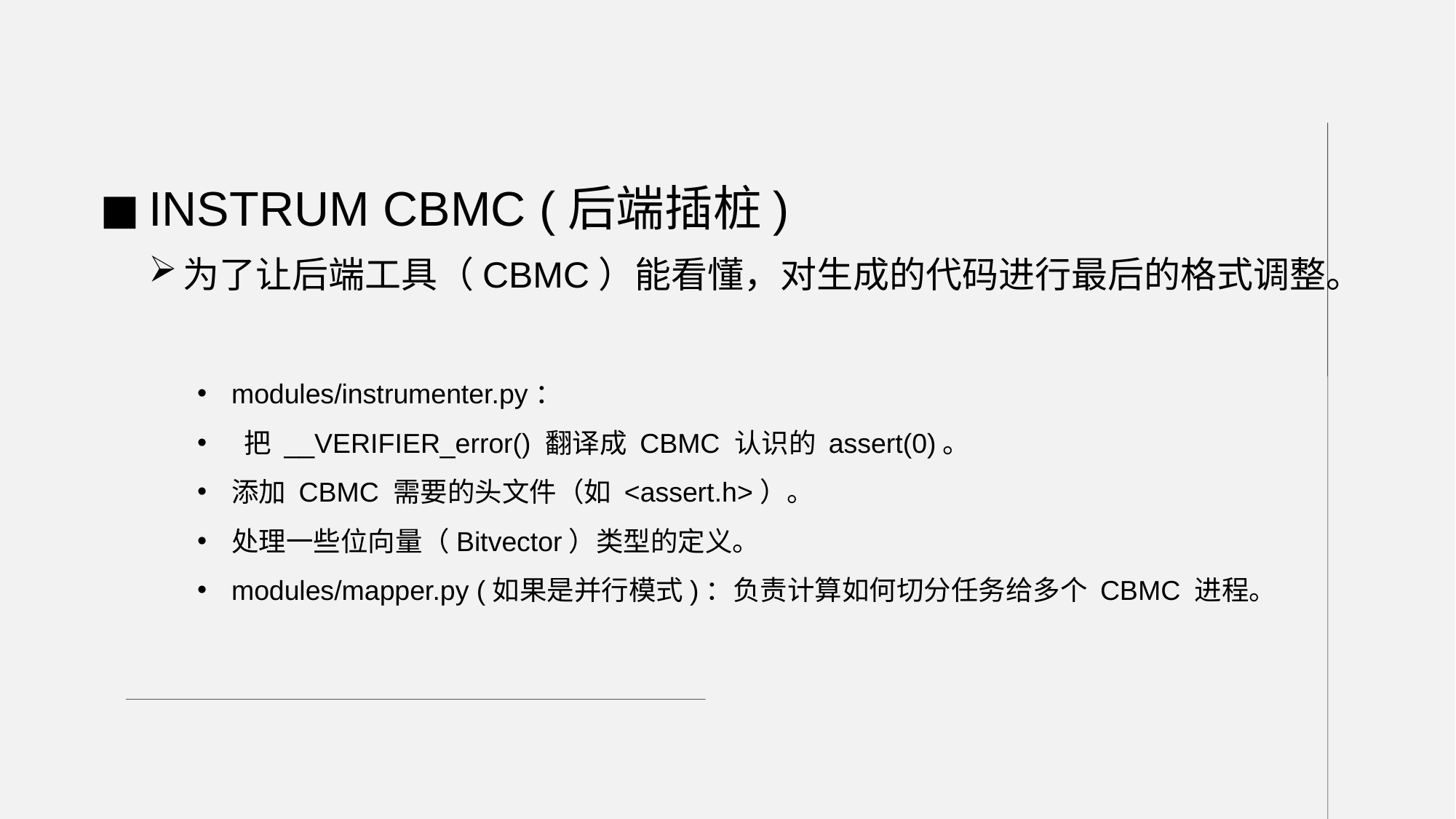

INSTRUM CBMC (后端插桩)

为了让后端工具（CBMC）能看懂，对生成的代码进行最后的格式调整。
modules/instrumenter.py：
 把 __VERIFIER_error() 翻译成 CBMC 认识的 assert(0)。
添加 CBMC 需要的头文件（如 <assert.h>）。
处理一些位向量（Bitvector）类型的定义。
modules/mapper.py (如果是并行模式)：负责计算如何切分任务给多个 CBMC 进程。